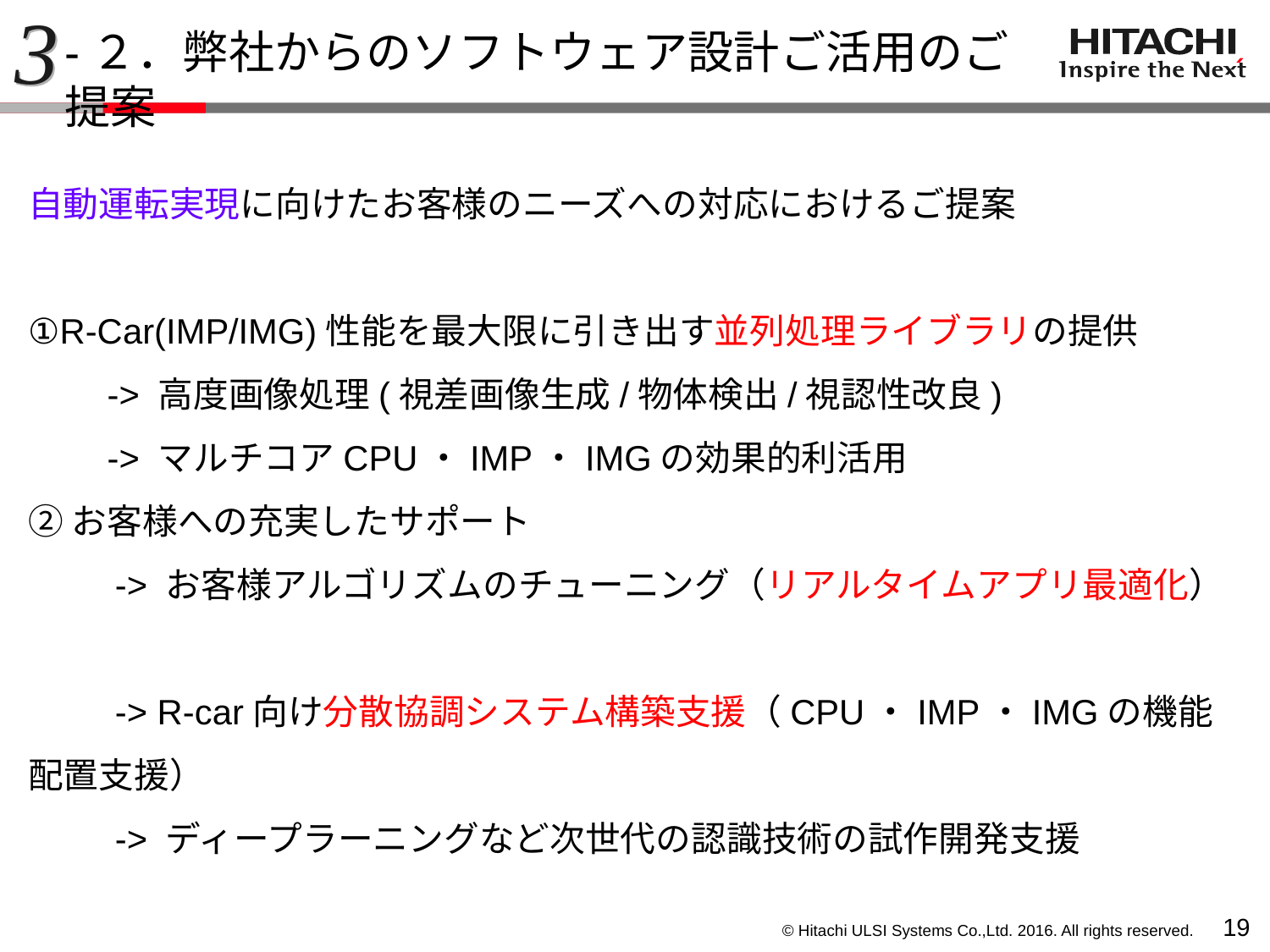

3
-２．弊社からのソフトウェア設計ご活用のご提案
自動運転実現に向けたお客様のニーズへの対応におけるご提案

①R-Car(IMP/IMG)性能を最大限に引き出す並列処理ライブラリの提供
　　-> 高度画像処理(視差画像生成/物体検出/視認性改良)
　　-> マルチコアCPU・IMP・IMGの効果的利活用
②お客様への充実したサポート
　　 -> お客様アルゴリズムのチューニング（リアルタイムアプリ最適化）
　　 -> R-car向け分散協調システム構築支援（CPU・IMP・IMGの機能配置支援）
　　 -> ディープラーニングなど次世代の認識技術の試作開発支援
19